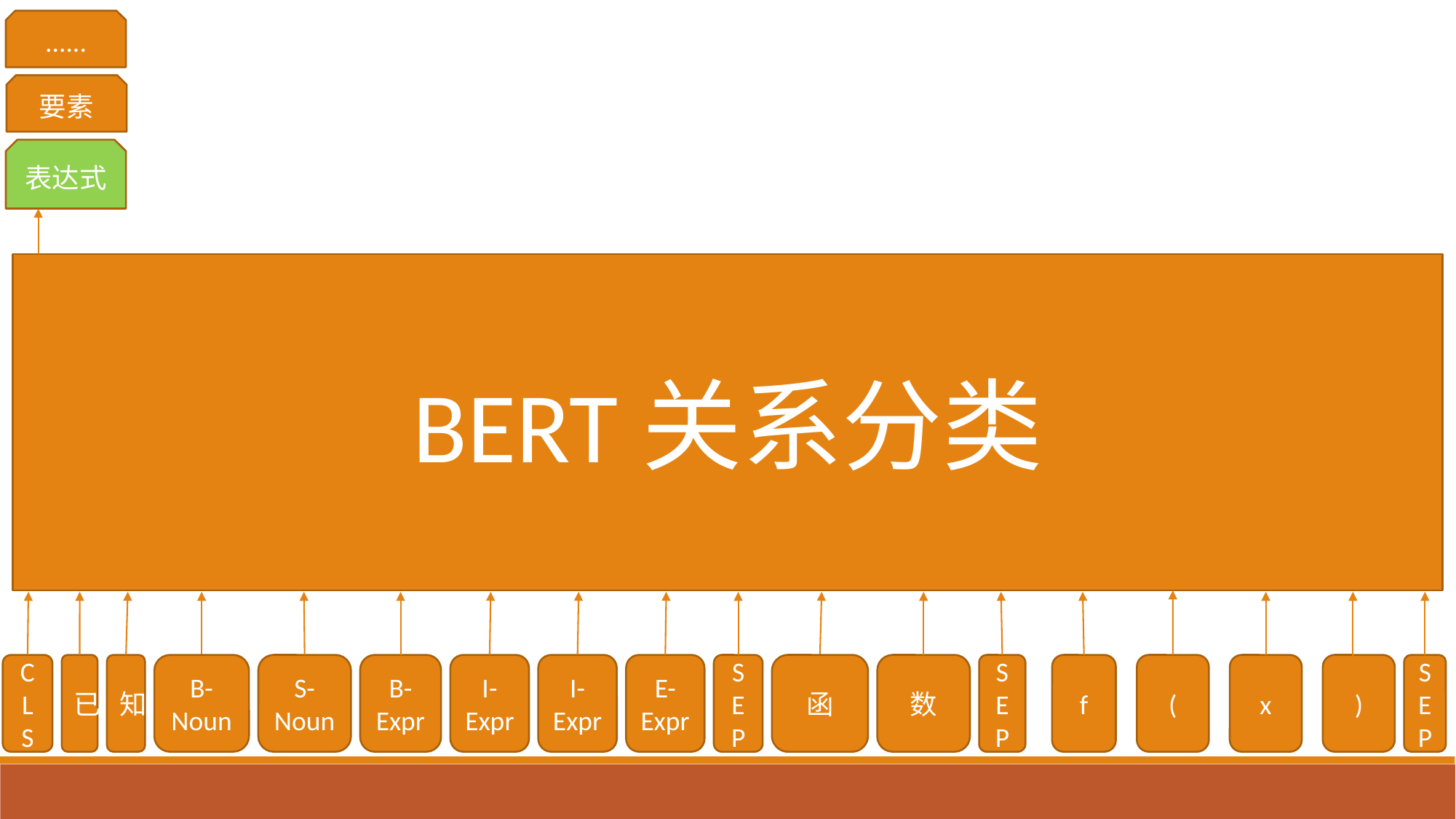

......
要素
表达式
BERT关系分类
CLS
已
知
B-Noun
S-Noun
B-Expr
I-Expr
I-Expr
E-Expr
SEP
函
数
SEP
f
(
x
)
SEP